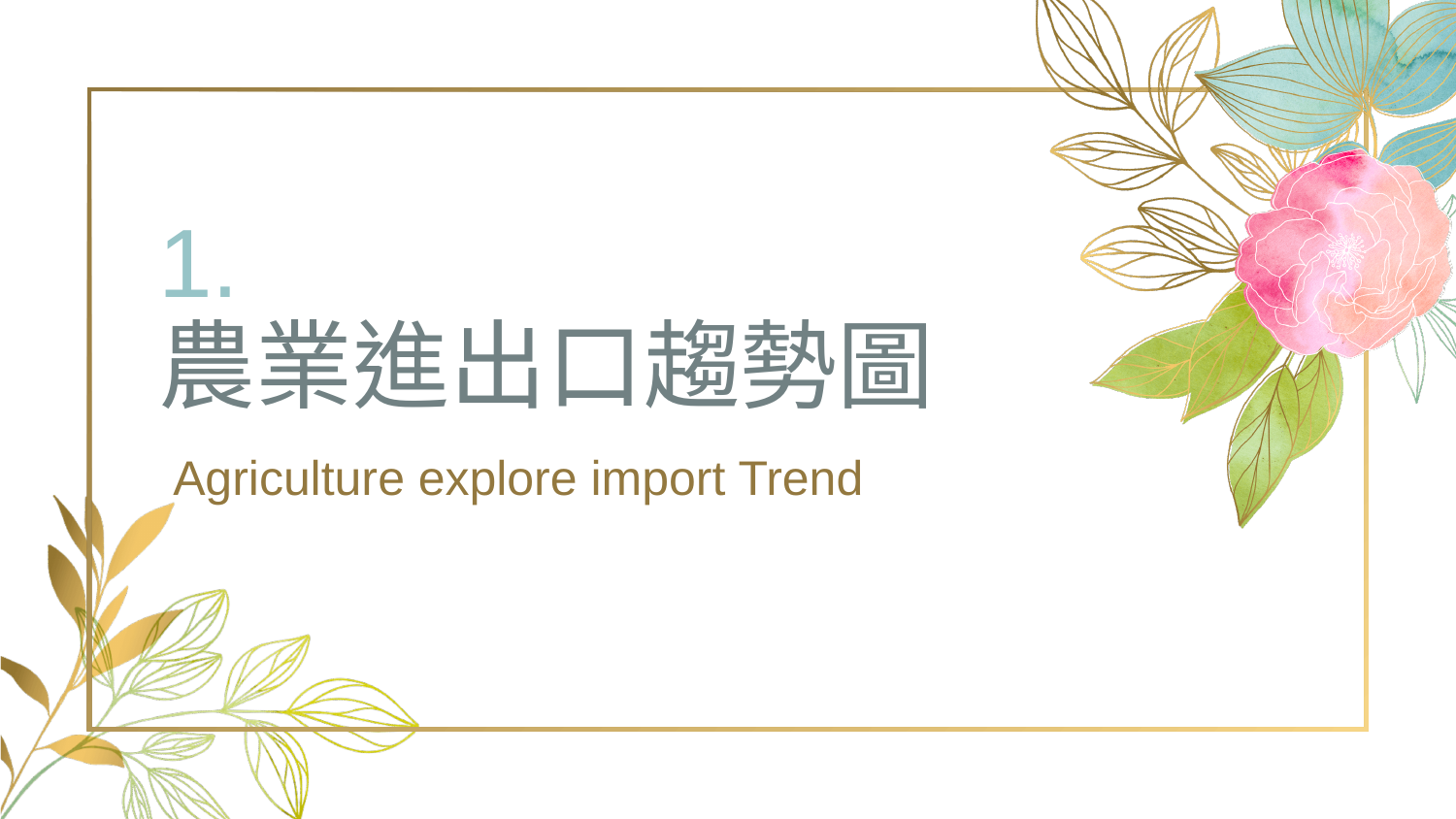

# 1.
農業進出口趨勢圖
Agriculture explore import Trend